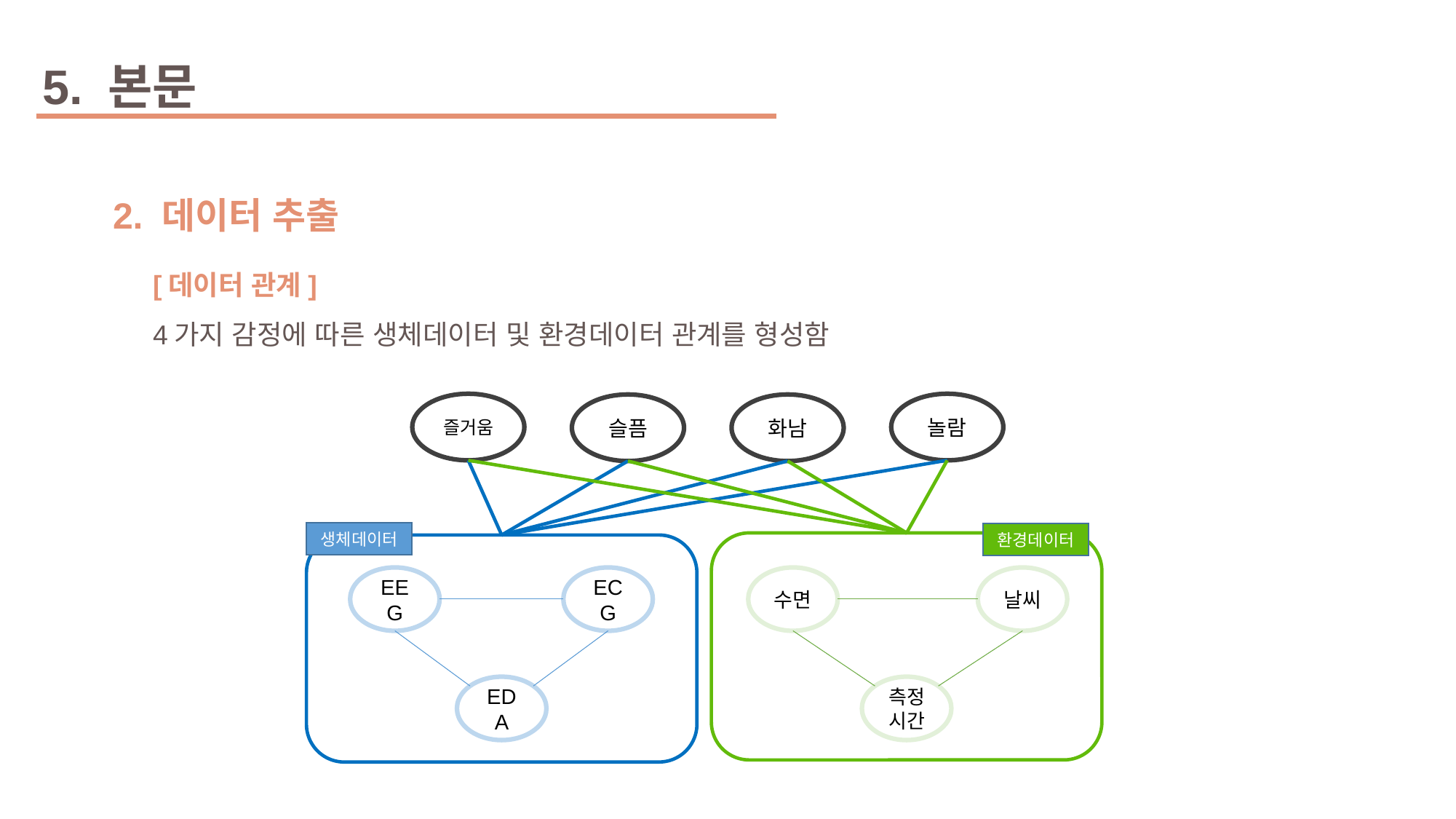

5. 본문
2. 데이터 추출
[데이터 관계]
4가지 감정에 따른 생체데이터 및 환경데이터 관계를 형성함
놀람
즐거움
슬픔
화남
생체데이터
환경데이터

ECG
EEG
수면
날씨
EDA
측정시간